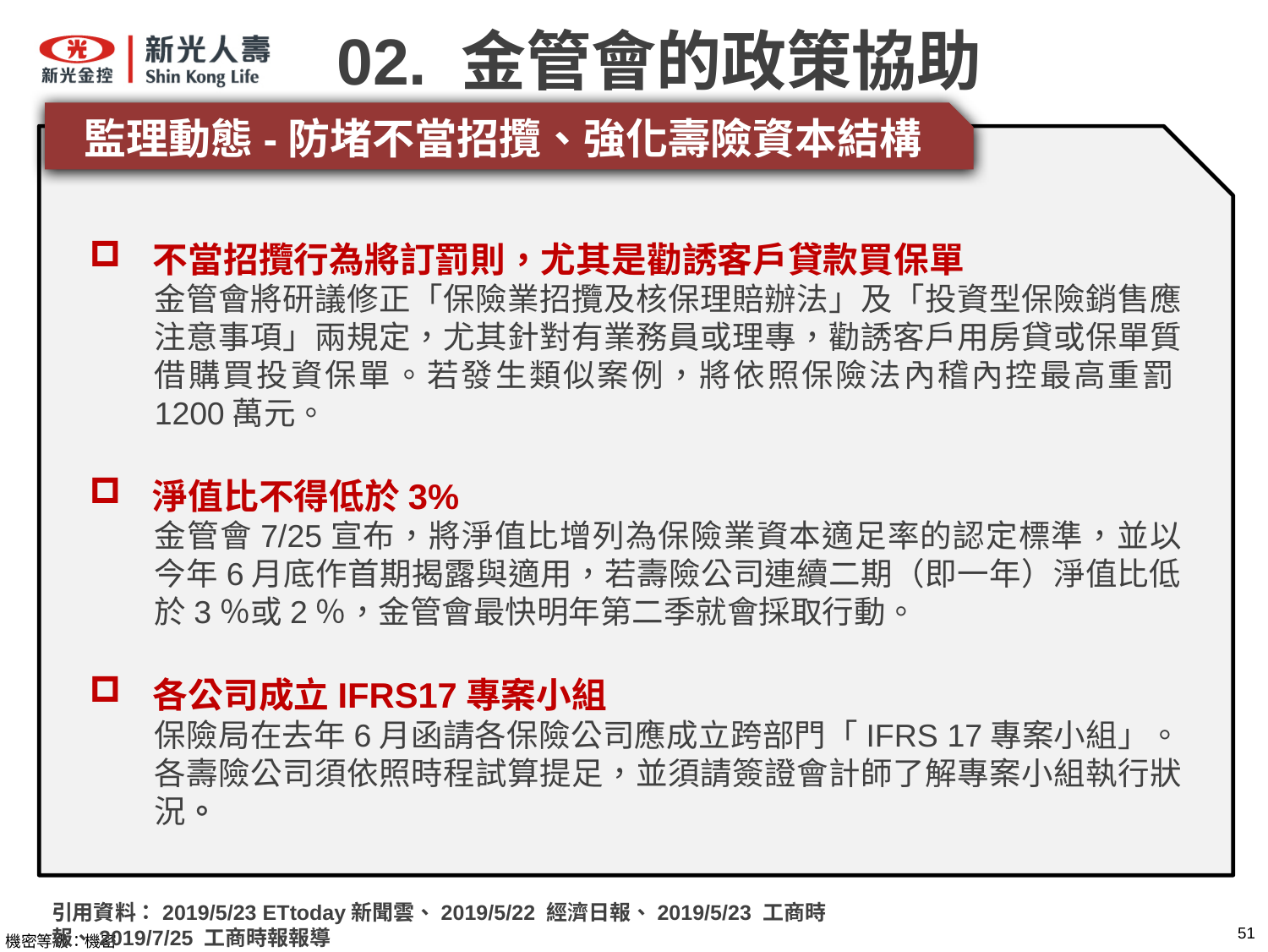

# 02. 金管會的政策協助
監理動態-防堵不當招攬、強化壽險資本結構

不當招攬行為將訂罰則，尤其是勸誘客戶貸款買保單
金管會將研議修正「保險業招攬及核保理賠辦法」及「投資型保險銷售應注意事項」兩規定，尤其針對有業務員或理專，勸誘客戶用房貸或保單質借購買投資保單。若發生類似案例，將依照保險法內稽內控最高重罰1200萬元。
淨值比不得低於3%
金管會7/25宣布，將淨值比增列為保險業資本適足率的認定標準，並以今年6月底作首期揭露與適用，若壽險公司連續二期（即一年）淨值比低於3％或2％，金管會最快明年第二季就會採取行動。
各公司成立IFRS17專案小組
保險局在去年6月函請各保險公司應成立跨部門「IFRS 17專案小組」。各壽險公司須依照時程試算提足，並須請簽證會計師了解專案小組執行狀況。

引用資料：2019/5/23 ETtoday新聞雲、2019/5/22 經濟日報、2019/5/23 工商時報、2019/7/25 工商時報報導